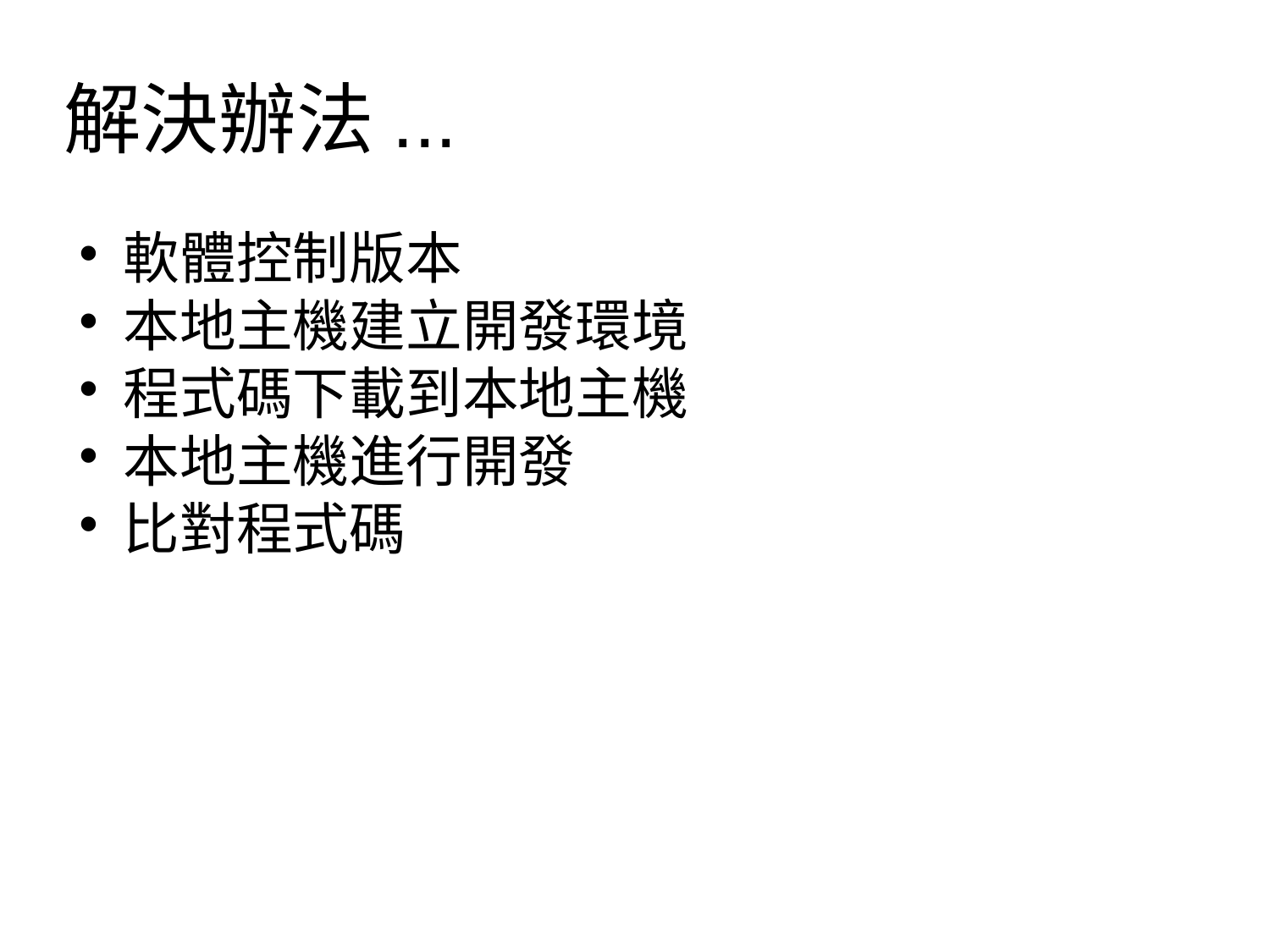

解決辦法...
軟體控制版本
本地主機建立開發環境
程式碼下載到本地主機
本地主機進行開發
比對程式碼